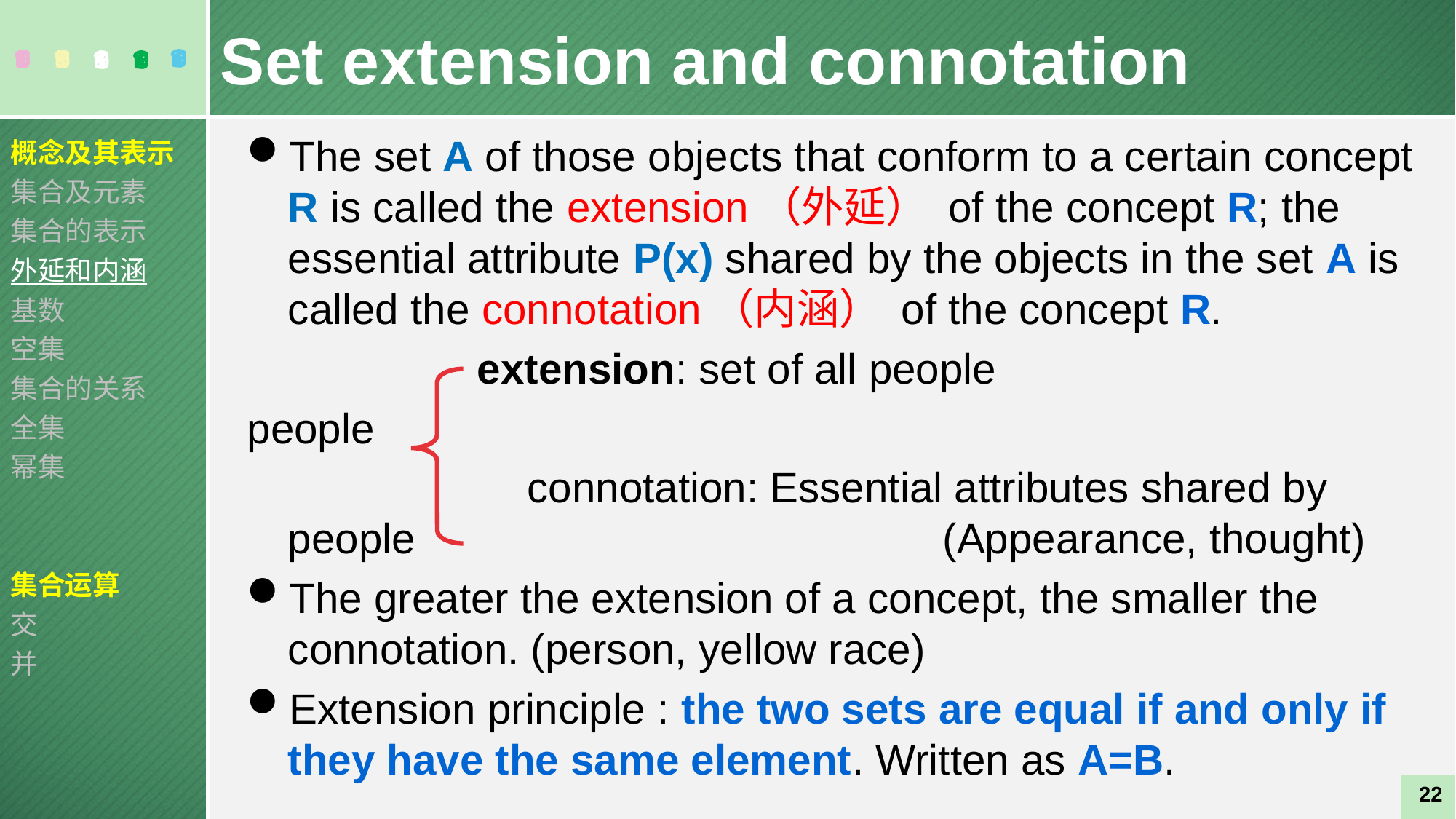

Set extension and connotation

概念及其表示
集合及元素
集合的表示
外延和内涵
基数
空集
集合的关系
全集
幂集

集合运算
交
并

The set A of those objects that conform to a certain concept R is called the extension（外延） of the concept R; the essential attribute P(x) shared by the objects in the set A is called the connotation（内涵） of the concept R.
	                extension: set of all people
people
	  	           connotation: Essential attributes shared by people 					(Appearance, thought)
The greater the extension of a concept, the smaller the connotation. (person, yellow race)
Extension principle : the two sets are equal if and only if they have the same element. Written as A=B.

22